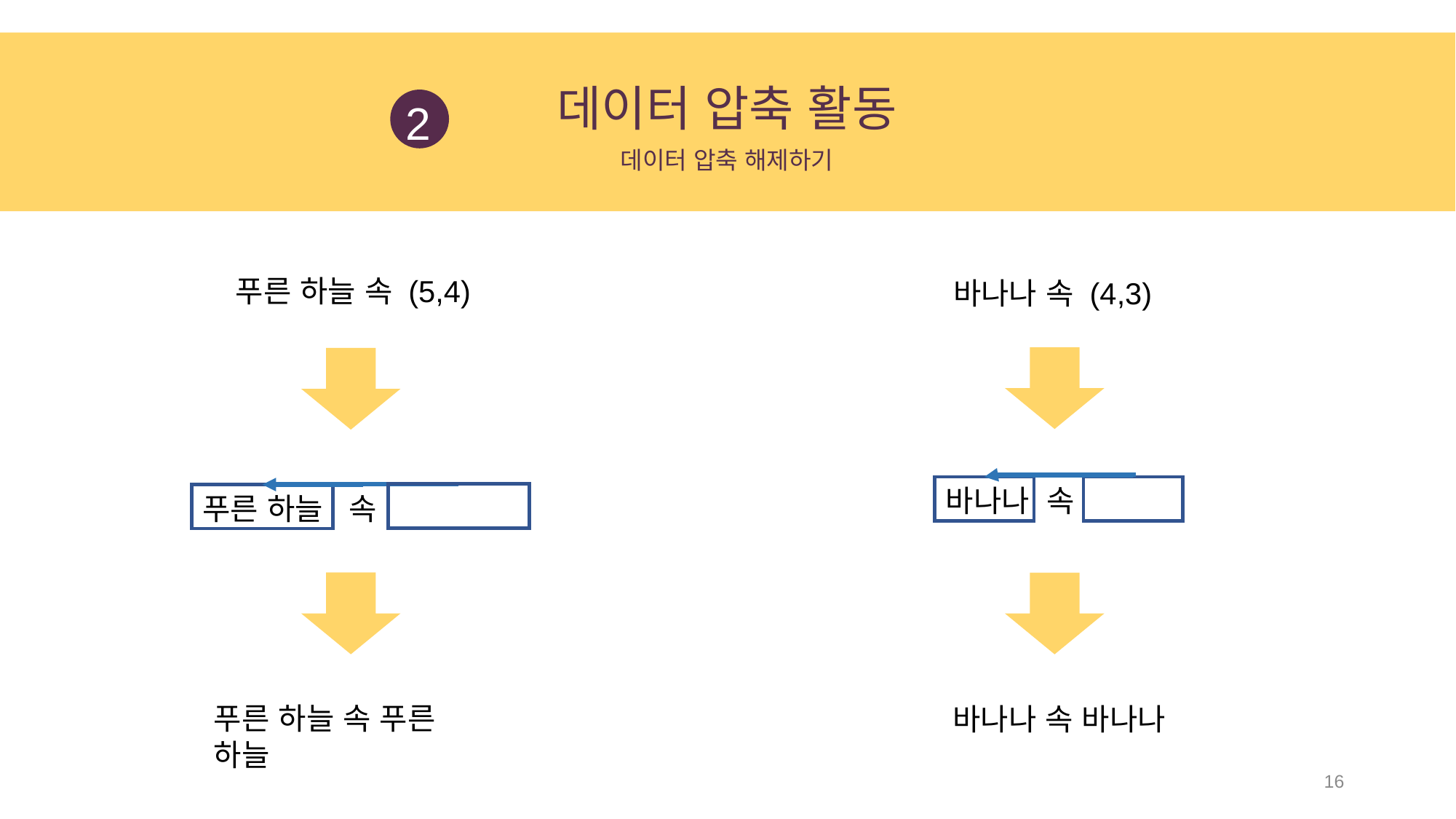

데이터 압축 활동

2
데이터 압축 해제하기
푸른 하늘 속 (5,4)
바나나 속 (4,3)

바나나  속

푸른 하늘   속

푸른 하늘 속 푸른 하늘
바나나 속 바나나
16